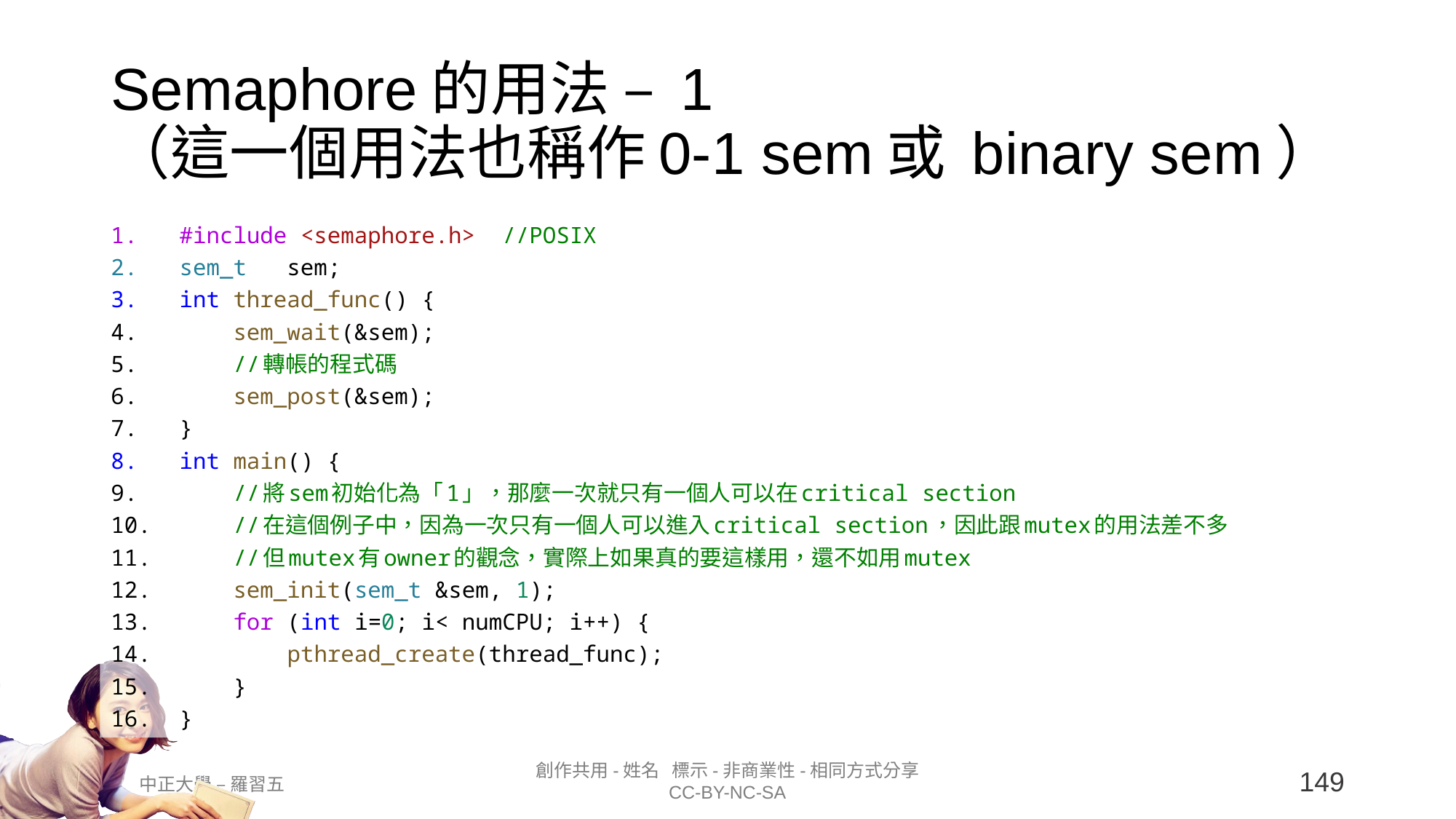

# Semaphore的用法 – 1 （這一個用法也稱作0-1 sem或 binary sem）
#include <semaphore.h>  //POSIX
sem_t   sem;
int thread_func() {
    sem_wait(&sem);
    //轉帳的程式碼
    sem_post(&sem);
}
int main() {
    //將sem初始化為「1」，那麼一次就只有一個人可以在critical section
    //在這個例子中，因為一次只有一個人可以進入critical section，因此跟mutex的用法差不多
    //但mutex有owner的觀念，實際上如果真的要這樣用，還不如用mutex
    sem_init(sem_t &sem, 1);
    for (int i=0; i< numCPU; i++) {
        pthread_create(thread_func);
    }
}